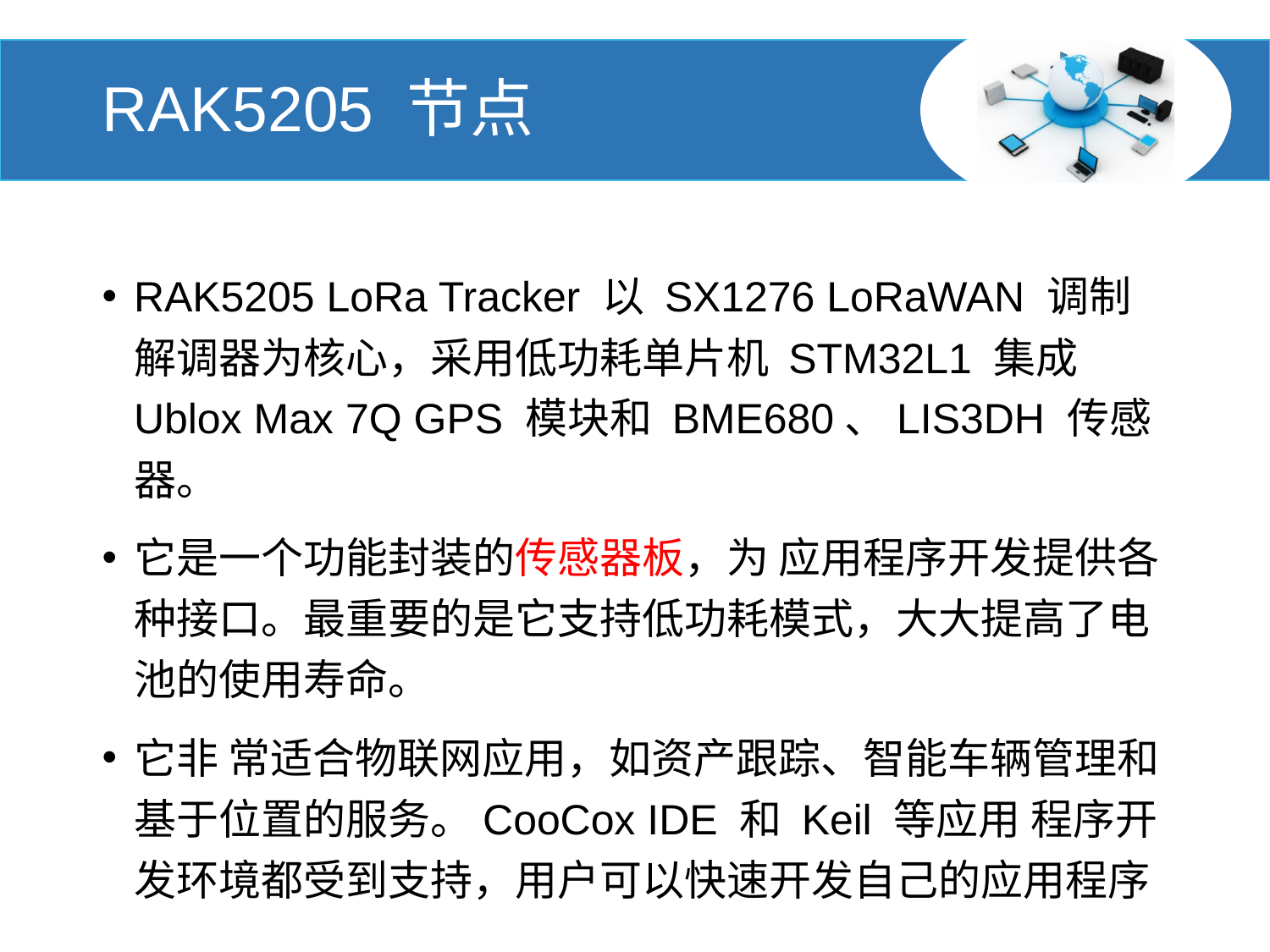

# RAK5205 节点
RAK5205 LoRa Tracker 以 SX1276 LoRaWAN 调制解调器为核心，采用低功耗单片机 STM32L1 集成 Ublox Max 7Q GPS 模块和 BME680、LIS3DH 传感器。
它是一个功能封装的传感器板，为 应用程序开发提供各种接口。最重要的是它支持低功耗模式，大大提高了电池的使用寿命。
它非 常适合物联网应用，如资产跟踪、智能车辆管理和基于位置的服务。CooCox IDE 和 Keil 等应用 程序开发环境都受到支持，用户可以快速开发自己的应用程序